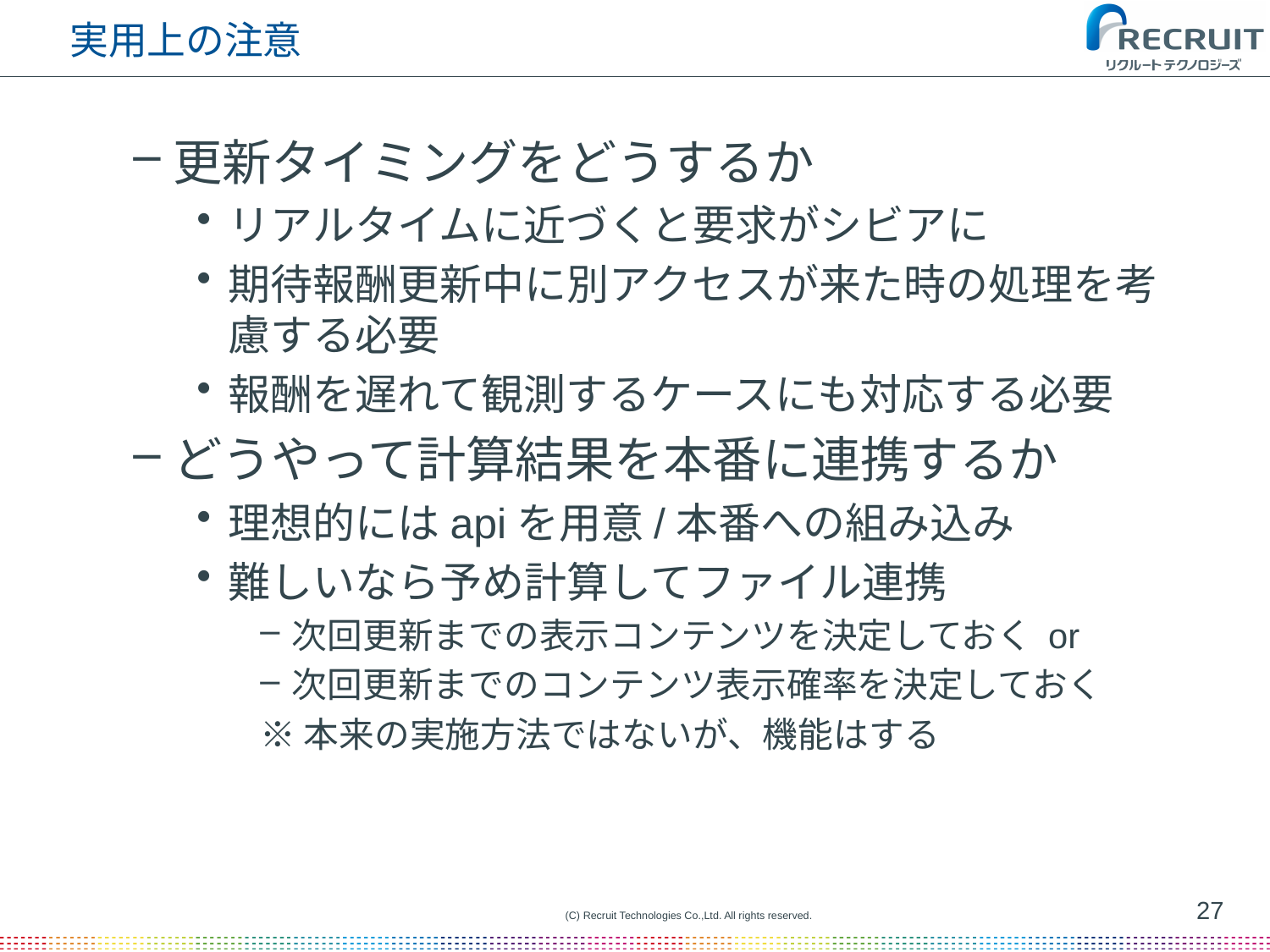

# 実用上の注意
更新タイミングをどうするか
リアルタイムに近づくと要求がシビアに
期待報酬更新中に別アクセスが来た時の処理を考慮する必要
報酬を遅れて観測するケースにも対応する必要
どうやって計算結果を本番に連携するか
理想的にはapiを用意/本番への組み込み
難しいなら予め計算してファイル連携
次回更新までの表示コンテンツを決定しておく or
次回更新までのコンテンツ表示確率を決定しておく
※本来の実施方法ではないが、機能はする
27
(C) Recruit Technologies Co.,Ltd. All rights reserved.